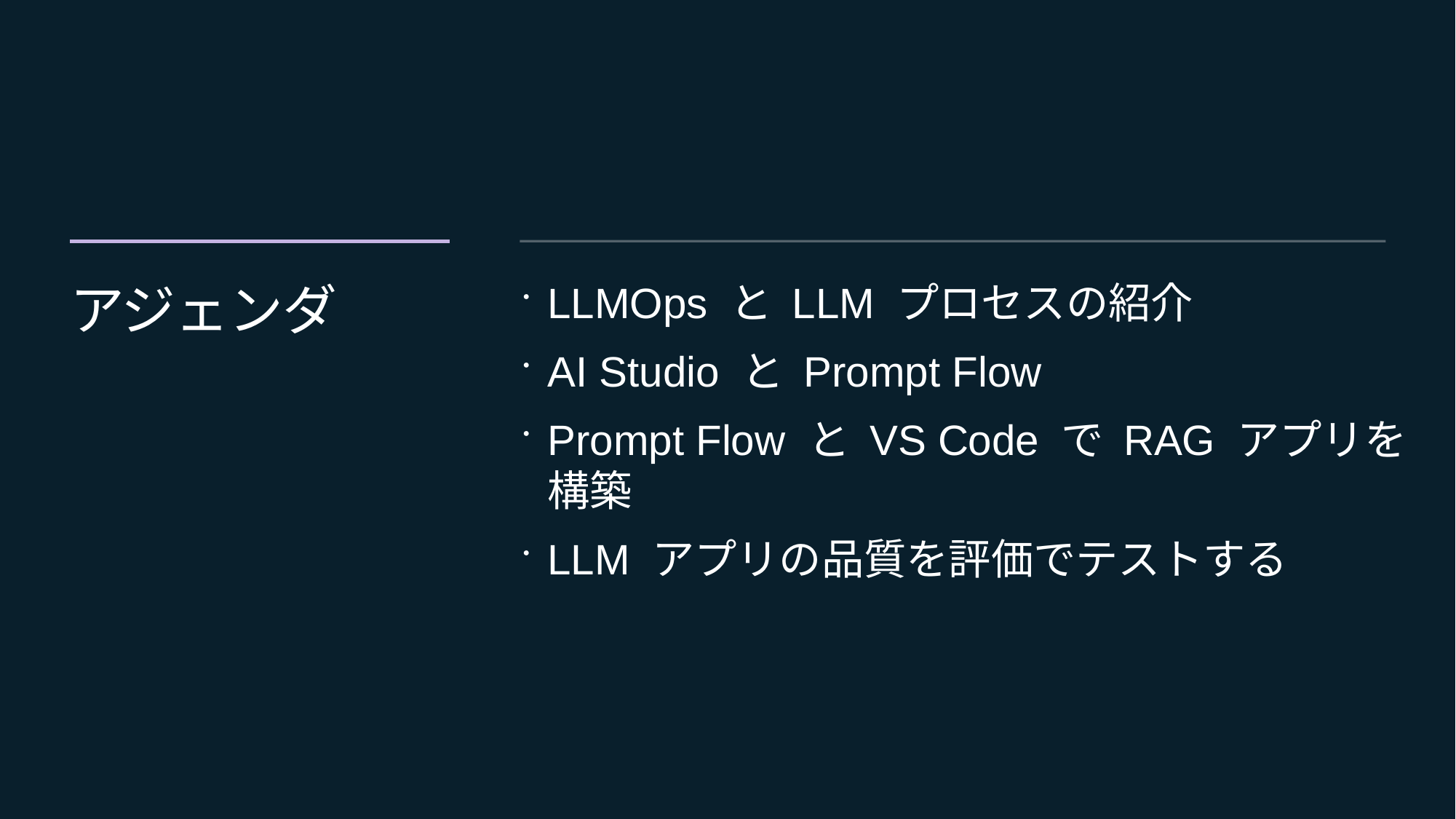

# アジェンダ
LLMOps と LLM プロセスの紹介
AI Studio と Prompt Flow
Prompt Flow と VS Code で RAG アプリを構築
LLM アプリの品質を評価でテストする